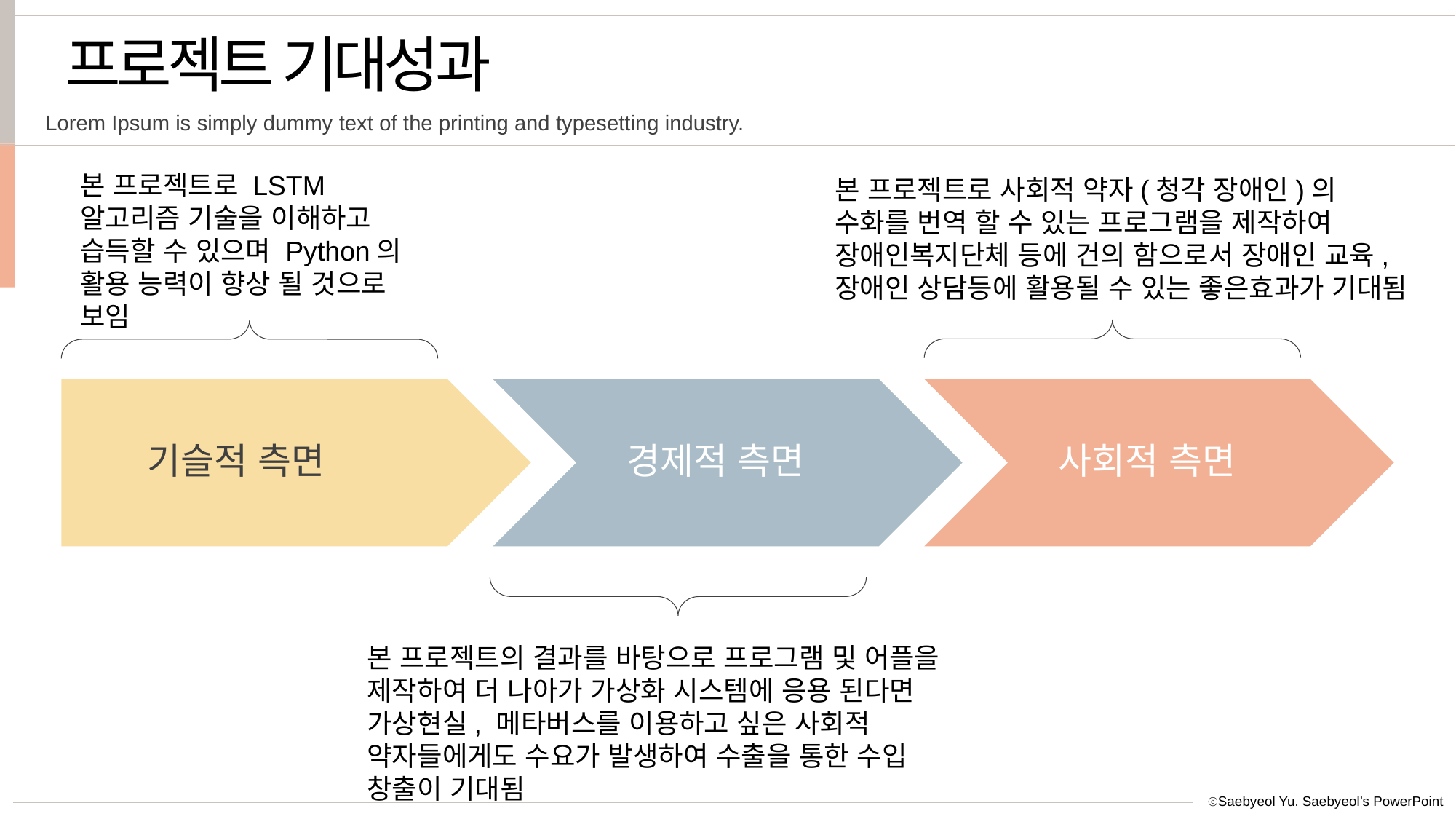

프로젝트 기대성과
Lorem Ipsum is simply dummy text of the printing and typesetting industry.

본 프로젝트로 LSTM알고리즘 기술을 이해하고 습득할 수 있으며 Python의 활용 능력이 향상 될 것으로 보임
본 프로젝트로 사회적 약자(청각 장애인)의 수화를 번역 할 수 있는 프로그램을 제작하여 장애인복지단체 등에 건의 함으로서 장애인 교육, 장애인 상담등에 활용될 수 있는 좋은효과가 기대됨

사회적 측면
경제적 측면
기슬적 측면
본 프로젝트의 결과를 바탕으로 프로그램 및 어플을 제작하여 더 나아가 가상화 시스템에 응용 된다면 가상현실, 메타버스를 이용하고 싶은 사회적 약자들에게도 수요가 발생하여 수출을 통한 수입 창출이 기대됨